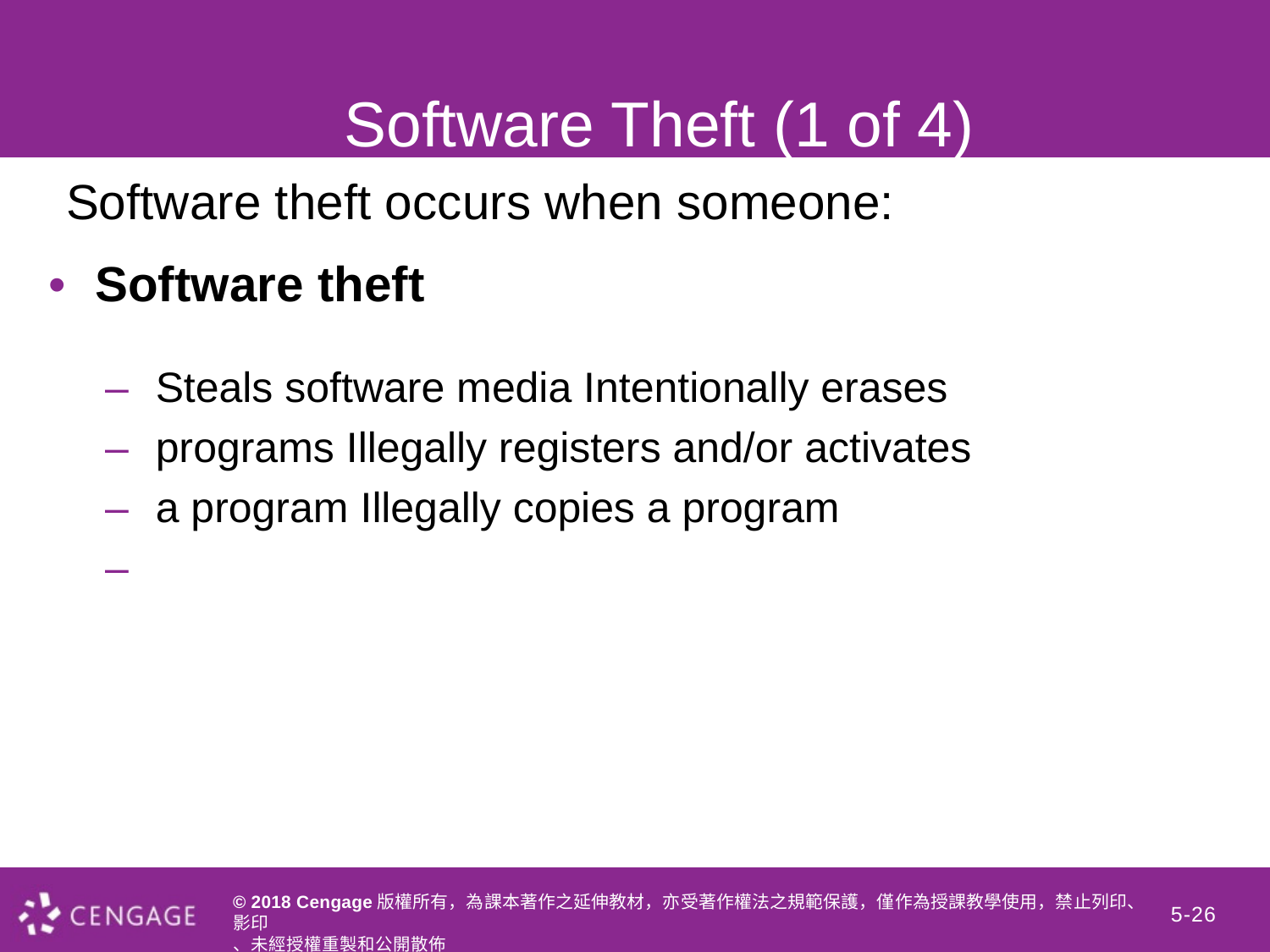

Software Theft (1 of 4)
Software theft occurs when someone:
•
Software theft
– – – –
Steals software media Intentionally erases programs Illegally registers and/or activates a program Illegally copies a program

© 2018 Cengage版權所有，為課本著作之延伸教材，亦受著作權法之規範保護，僅作為授課教學使用，禁止列印、影印
、未經授權重製和公開散佈
5-26